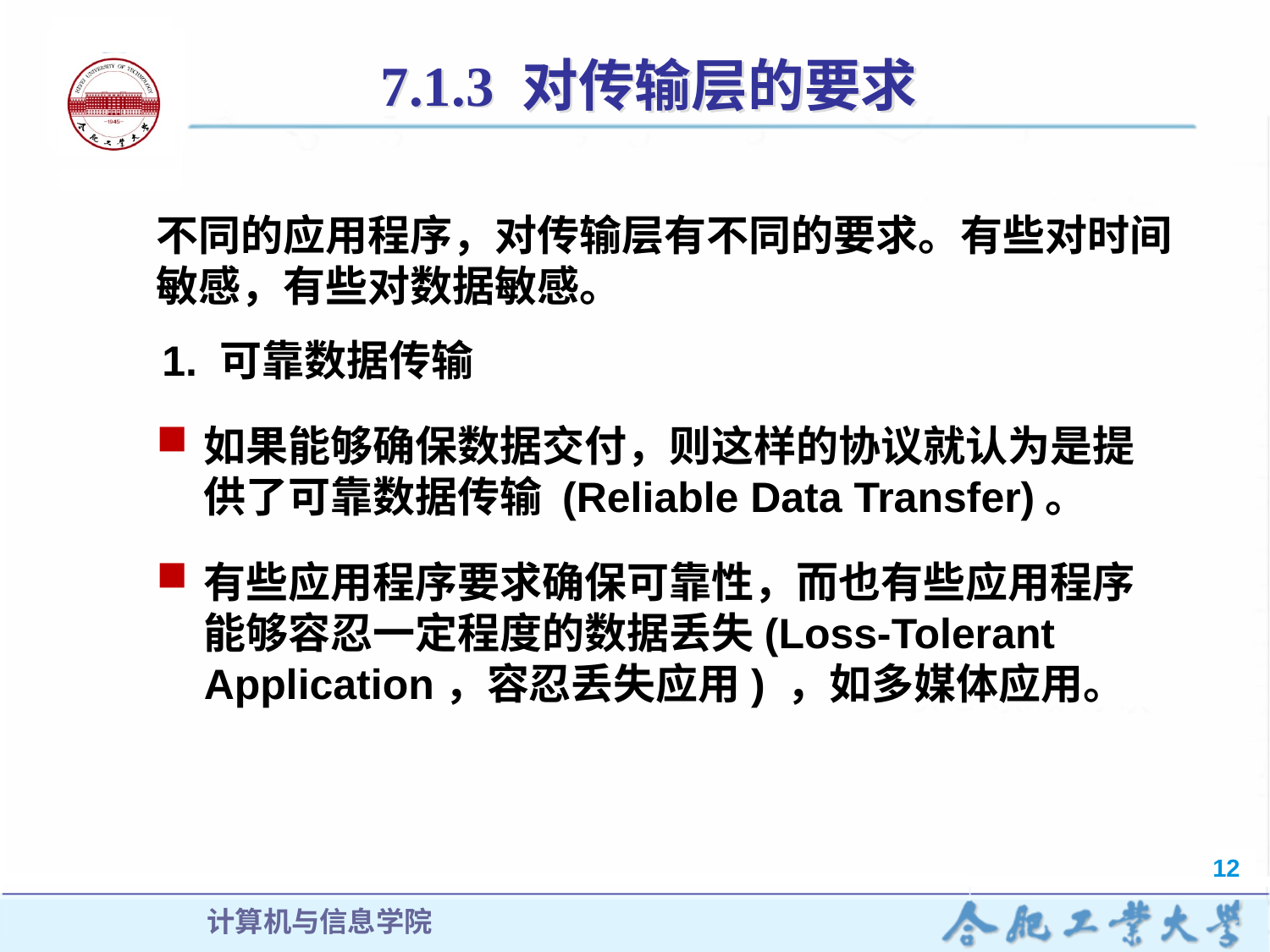

7.1.3 对传输层的要求
不同的应用程序，对传输层有不同的要求。有些对时间敏感，有些对数据敏感。
1. 可靠数据传输
如果能够确保数据交付，则这样的协议就认为是提供了可靠数据传输 (Reliable Data Transfer)。
有些应用程序要求确保可靠性，而也有些应用程序能够容忍一定程度的数据丢失(Loss-Tolerant Application，容忍丢失应用) ，如多媒体应用。